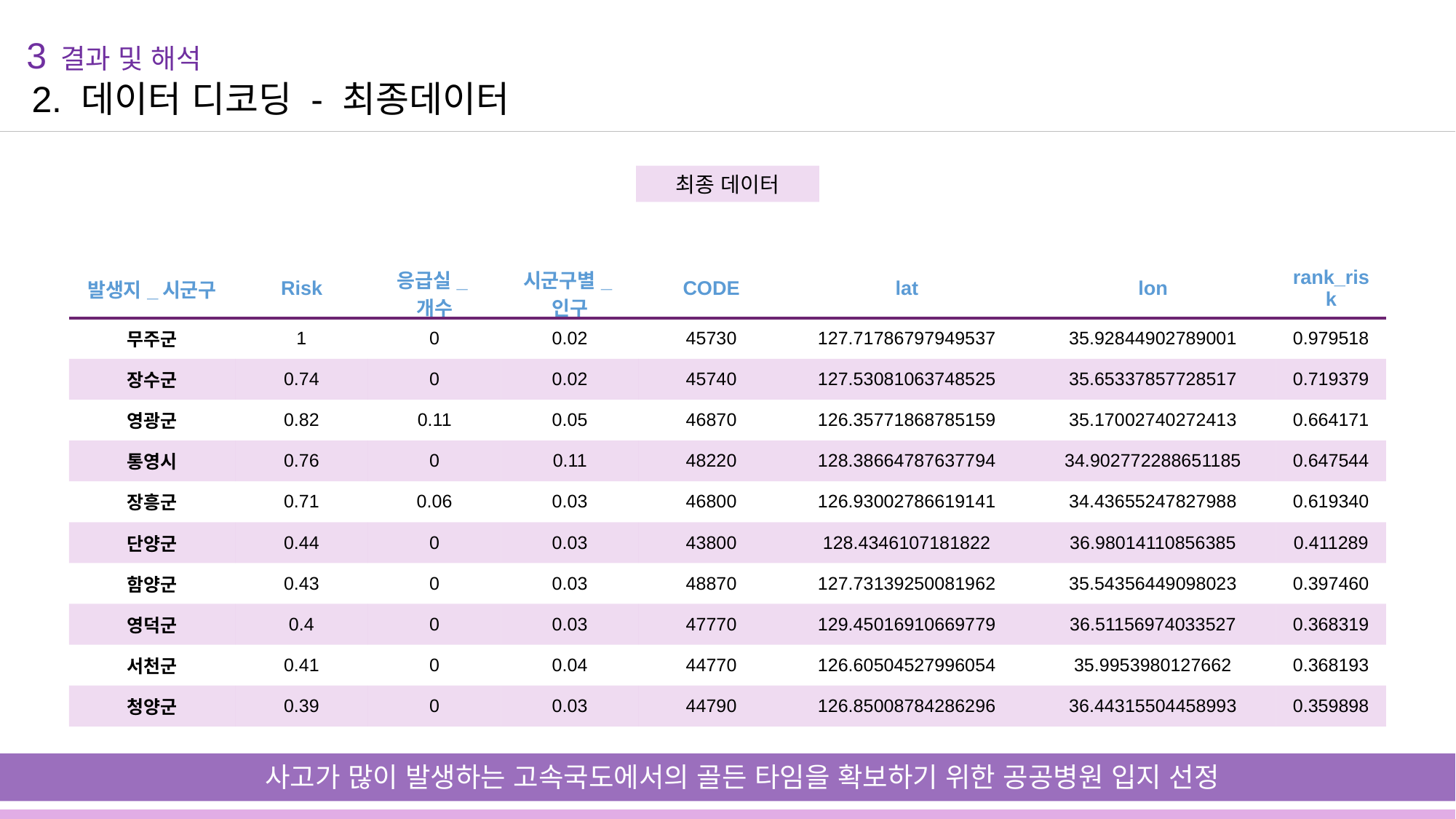

3 결과 및 해석
2. 데이터 디코딩 - 최종데이터
최종 데이터
| 발생지\_시군구 | Risk | 응급실\_개수 | 시군구별\_인구 | CODE | lat | lon | rank\_risk |
| --- | --- | --- | --- | --- | --- | --- | --- |
| 무주군 | 1 | 0 | 0.02 | 45730 | 127.71786797949537 | 35.92844902789001 | 0.979518 |
| 장수군 | 0.74 | 0 | 0.02 | 45740 | 127.53081063748525 | 35.65337857728517 | 0.719379 |
| 영광군 | 0.82 | 0.11 | 0.05 | 46870 | 126.35771868785159 | 35.17002740272413 | 0.664171 |
| 통영시 | 0.76 | 0 | 0.11 | 48220 | 128.38664787637794 | 34.902772288651185 | 0.647544 |
| 장흥군 | 0.71 | 0.06 | 0.03 | 46800 | 126.93002786619141 | 34.43655247827988 | 0.619340 |
| 단양군 | 0.44 | 0 | 0.03 | 43800 | 128.4346107181822 | 36.98014110856385 | 0.411289 |
| 함양군 | 0.43 | 0 | 0.03 | 48870 | 127.73139250081962 | 35.54356449098023 | 0.397460 |
| 영덕군 | 0.4 | 0 | 0.03 | 47770 | 129.45016910669779 | 36.51156974033527 | 0.368319 |
| 서천군 | 0.41 | 0 | 0.04 | 44770 | 126.60504527996054 | 35.9953980127662 | 0.368193 |
| 청양군 | 0.39 | 0 | 0.03 | 44790 | 126.85008784286296 | 36.44315504458993 | 0.359898 |

사고가 많이 발생하는 고속국도에서의 골든 타임을 확보하기 위한 공공병원 입지 선정